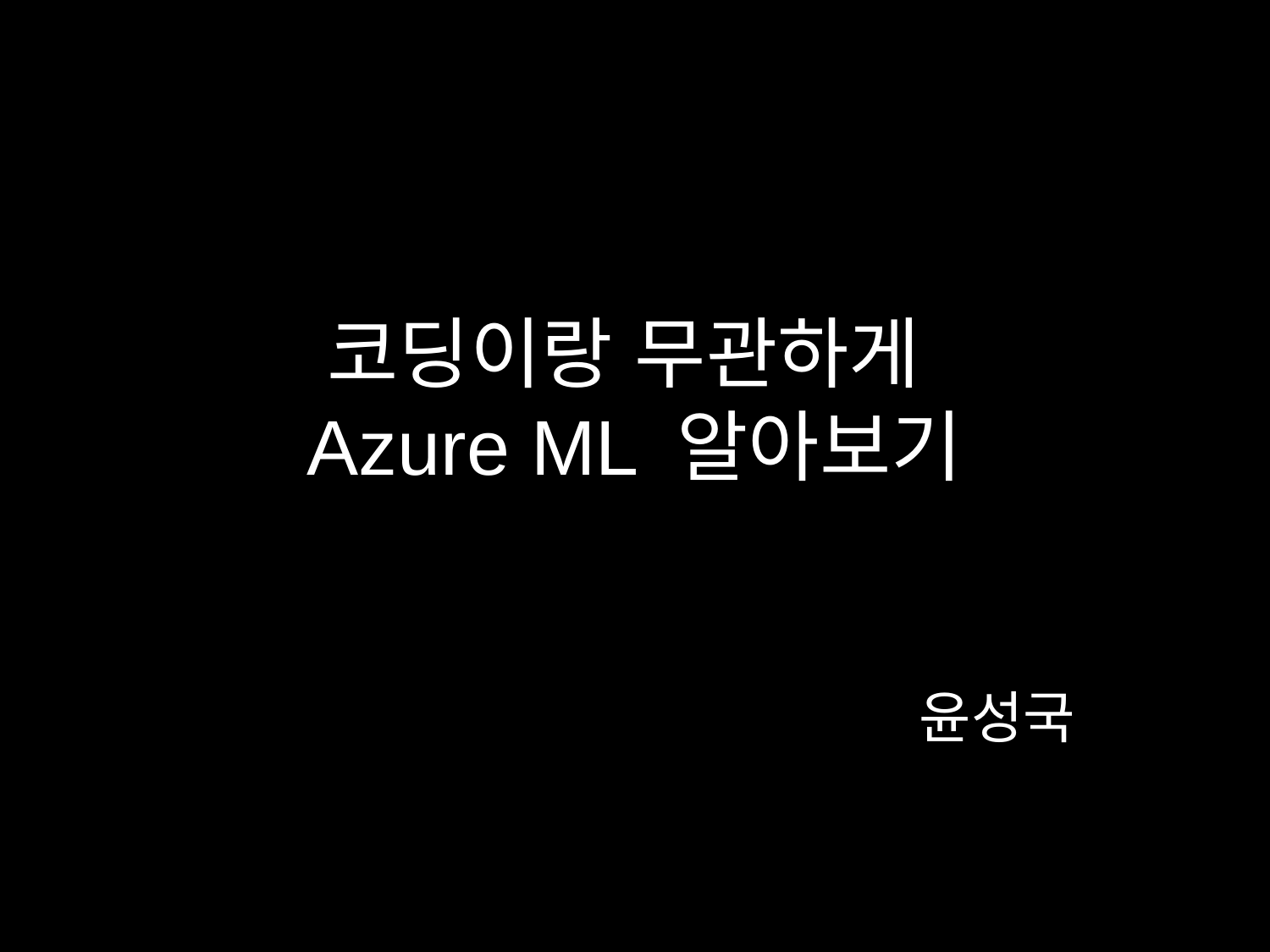

# 코딩이랑 무관하게 Azure ML 알아보기
윤성국